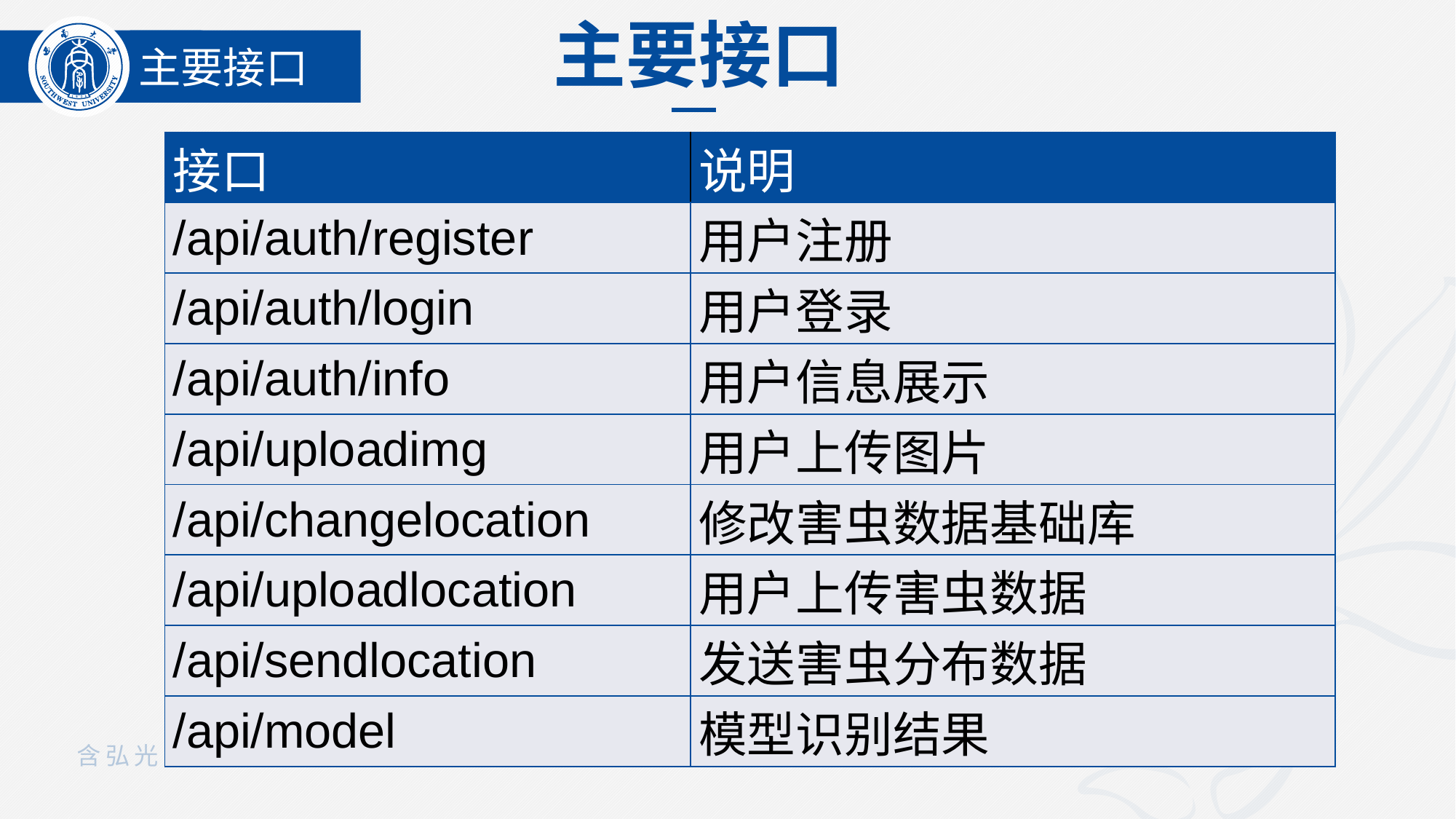

主要接口
主要接口
| 接口 | 说明 |
| --- | --- |
| /api/auth/register | 用户注册 |
| /api/auth/login | 用户登录 |
| /api/auth/info | 用户信息展示 |
| /api/uploadimg | 用户上传图片 |
| /api/changelocation | 修改害虫数据基础库 |
| /api/uploadlocation | 用户上传害虫数据 |
| /api/sendlocation | 发送害虫分布数据 |
| /api/model | 模型识别结果 |